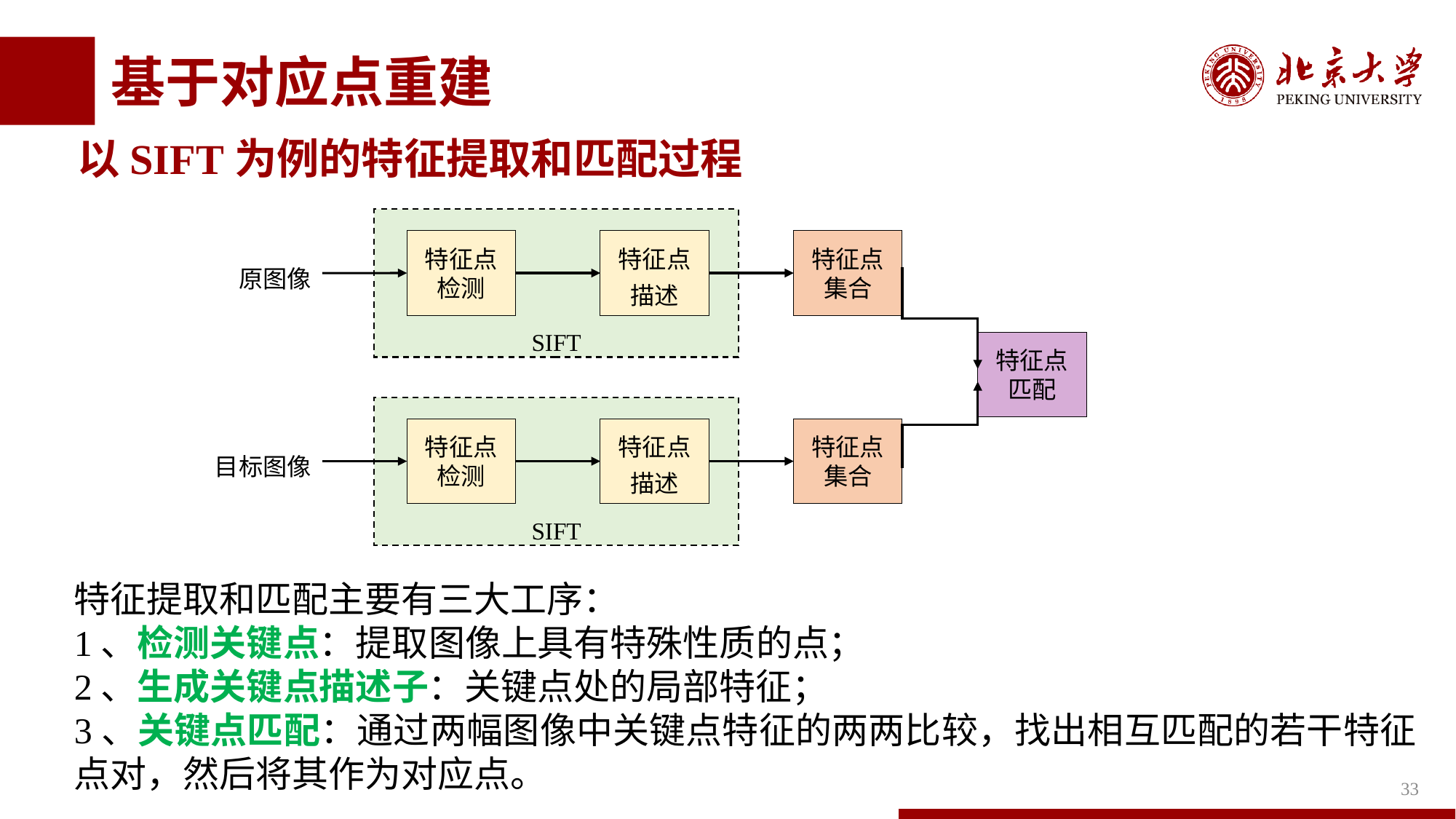

# 基于对应点重建
以SIFT为例的特征提取和匹配过程

特征点检测
特征点
描述
特征点集合
原图像
SIFT
特征点匹配

特征点检测
特征点
描述
特征点集合
目标图像
SIFT
特征提取和匹配主要有三大工序：
1、检测关键点：提取图像上具有特殊性质的点；
2、生成关键点描述子：关键点处的局部特征；
3、关键点匹配：通过两幅图像中关键点特征的两两比较，找出相互匹配的若干特征点对，然后将其作为对应点。
33